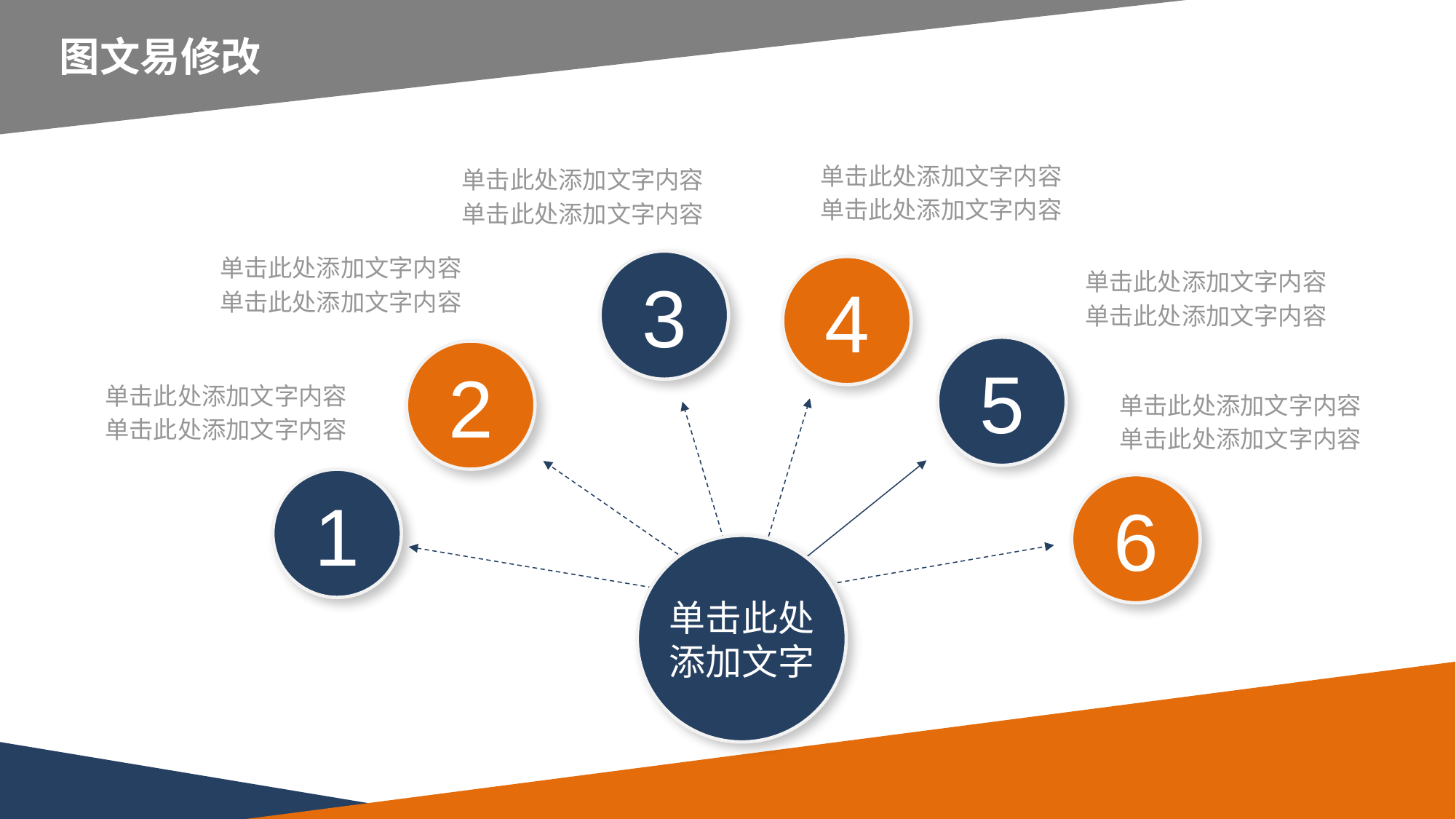

延时符
图文易修改
单击此处添加文字内容
单击此处添加文字内容
单击此处添加文字内容
单击此处添加文字内容
单击此处添加文字内容
单击此处添加文字内容
单击此处添加文字内容
单击此处添加文字内容
单击此处添加文字内容
单击此处添加文字内容
单击此处添加文字内容
单击此处添加文字内容
3
4
5
2

1
6
单击此处
添加文字